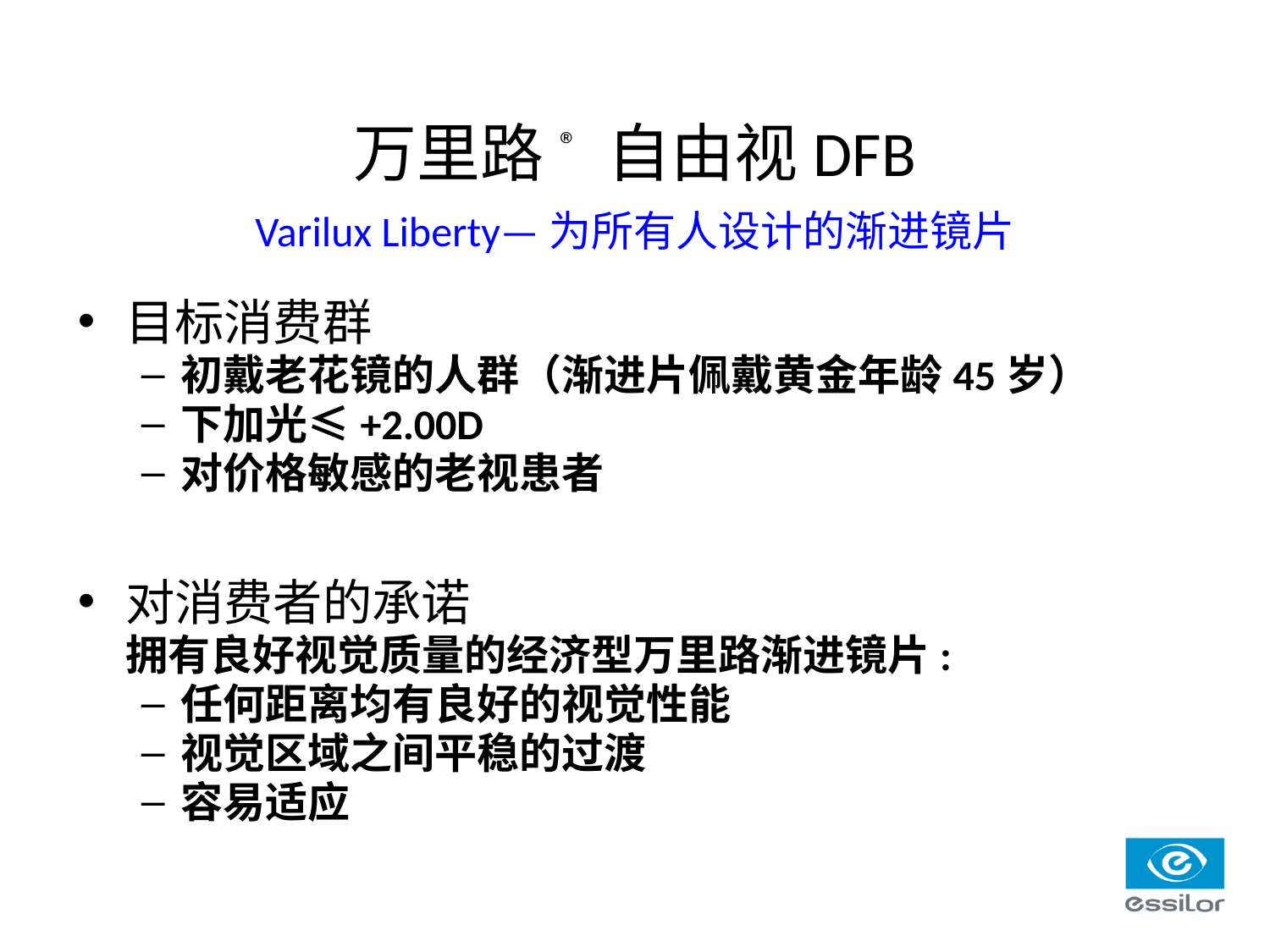

万里路® 自由视DFB
Varilux Liberty—为所有人设计的渐进镜片
目标消费群
初戴老花镜的人群（渐进片佩戴黄金年龄45岁）
下加光≤+2.00D
对价格敏感的老视患者

对消费者的承诺
	拥有良好视觉质量的经济型万里路渐进镜片:
任何距离均有良好的视觉性能
视觉区域之间平稳的过渡
容易适应